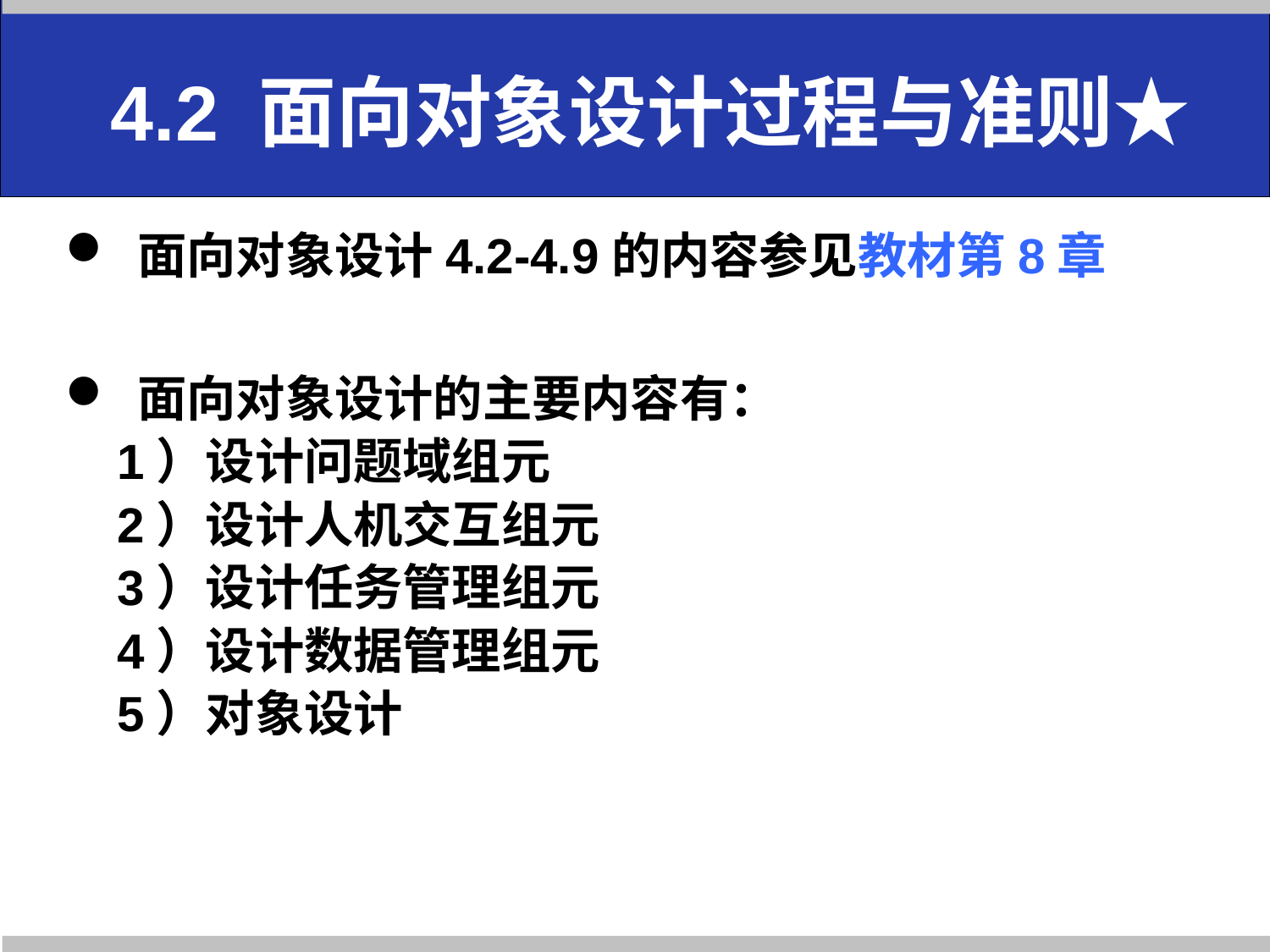

4.2 面向对象设计过程与准则★
 面向对象设计4.2-4.9的内容参见教材第8章

 面向对象设计的主要内容有：
 1）设计问题域组元
 2）设计人机交互组元
 3）设计任务管理组元
 4）设计数据管理组元
 5）对象设计

520